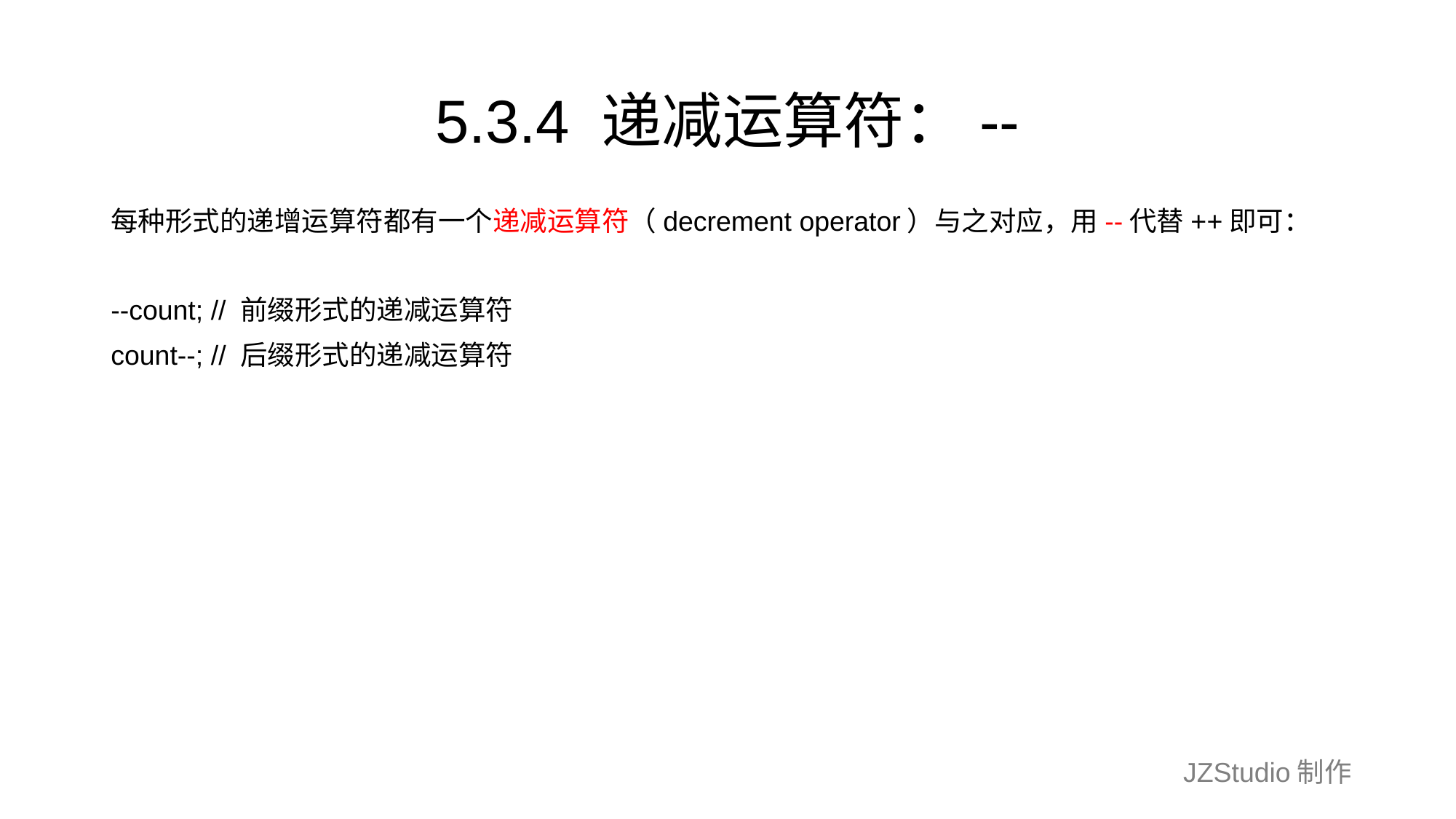

# 5.3.4 递减运算符：--
每种形式的递增运算符都有一个递减运算符（decrement operator）与之对应，用--代替++即可：

--count; // 前缀形式的递减运算符
count--; // 后缀形式的递减运算符